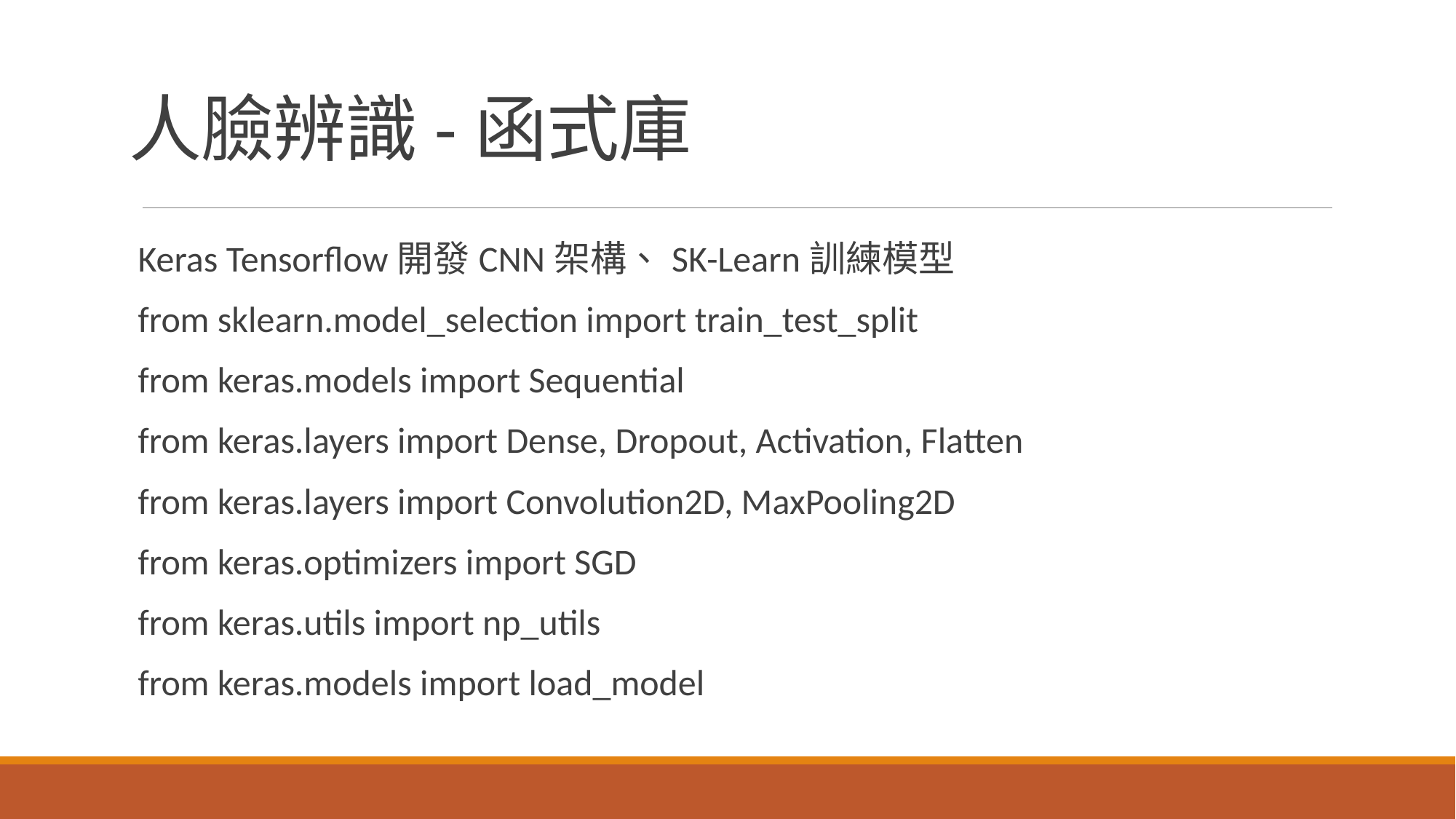

# 人臉辨識-函式庫
Keras Tensorflow開發CNN架構、SK-Learn訓練模型
from sklearn.model_selection import train_test_split
from keras.models import Sequential
from keras.layers import Dense, Dropout, Activation, Flatten
from keras.layers import Convolution2D, MaxPooling2D
from keras.optimizers import SGD
from keras.utils import np_utils
from keras.models import load_model